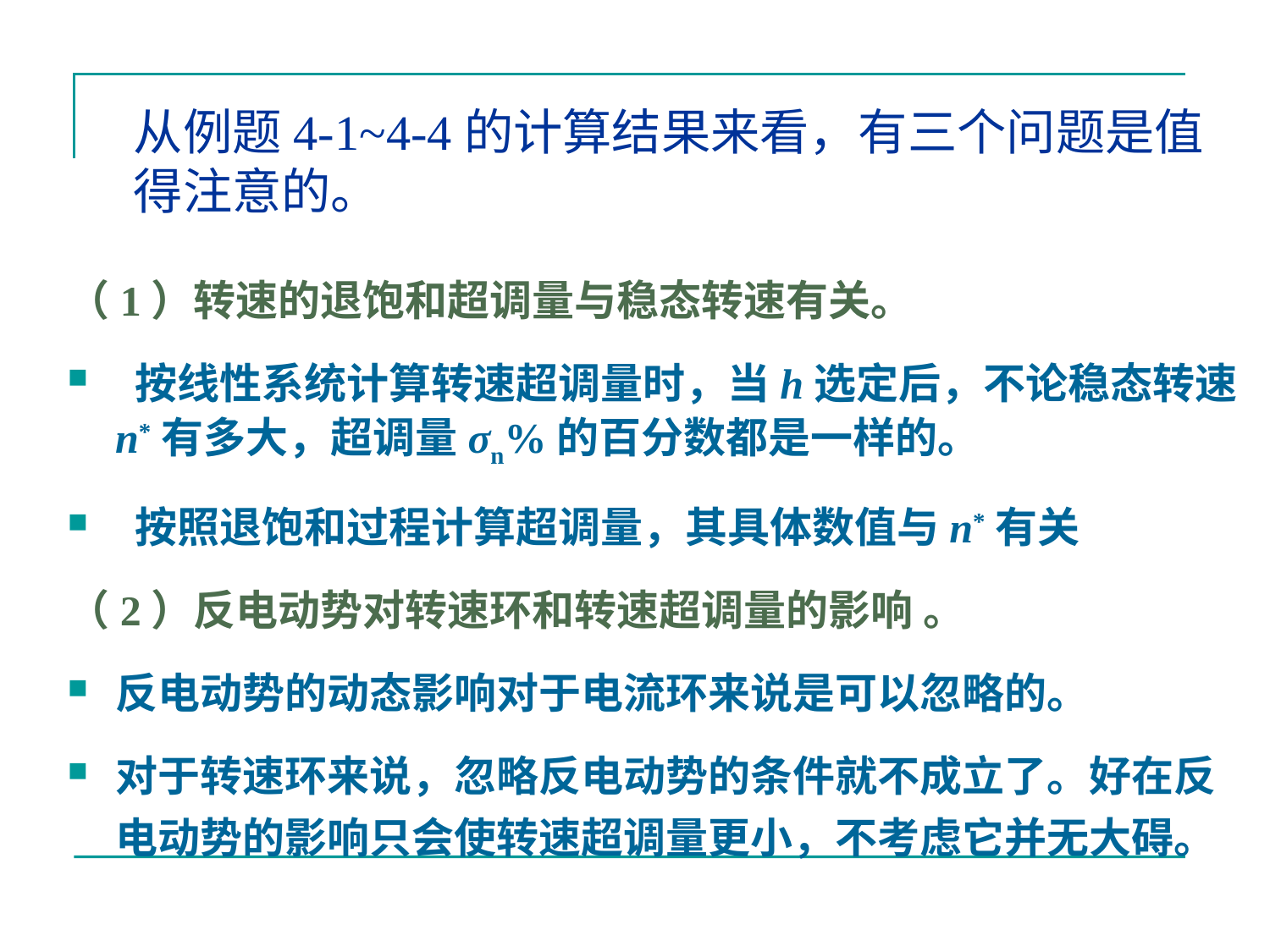

# 从例题4-1~4-4的计算结果来看，有三个问题是值得注意的。
（1）转速的退饱和超调量与稳态转速有关。
 按线性系统计算转速超调量时，当h选定后，不论稳态转速n*有多大，超调量σn%的百分数都是一样的。
 按照退饱和过程计算超调量，其具体数值与n*有关
（2）反电动势对转速环和转速超调量的影响 。
反电动势的动态影响对于电流环来说是可以忽略的。
对于转速环来说，忽略反电动势的条件就不成立了。好在反电动势的影响只会使转速超调量更小，不考虑它并无大碍。